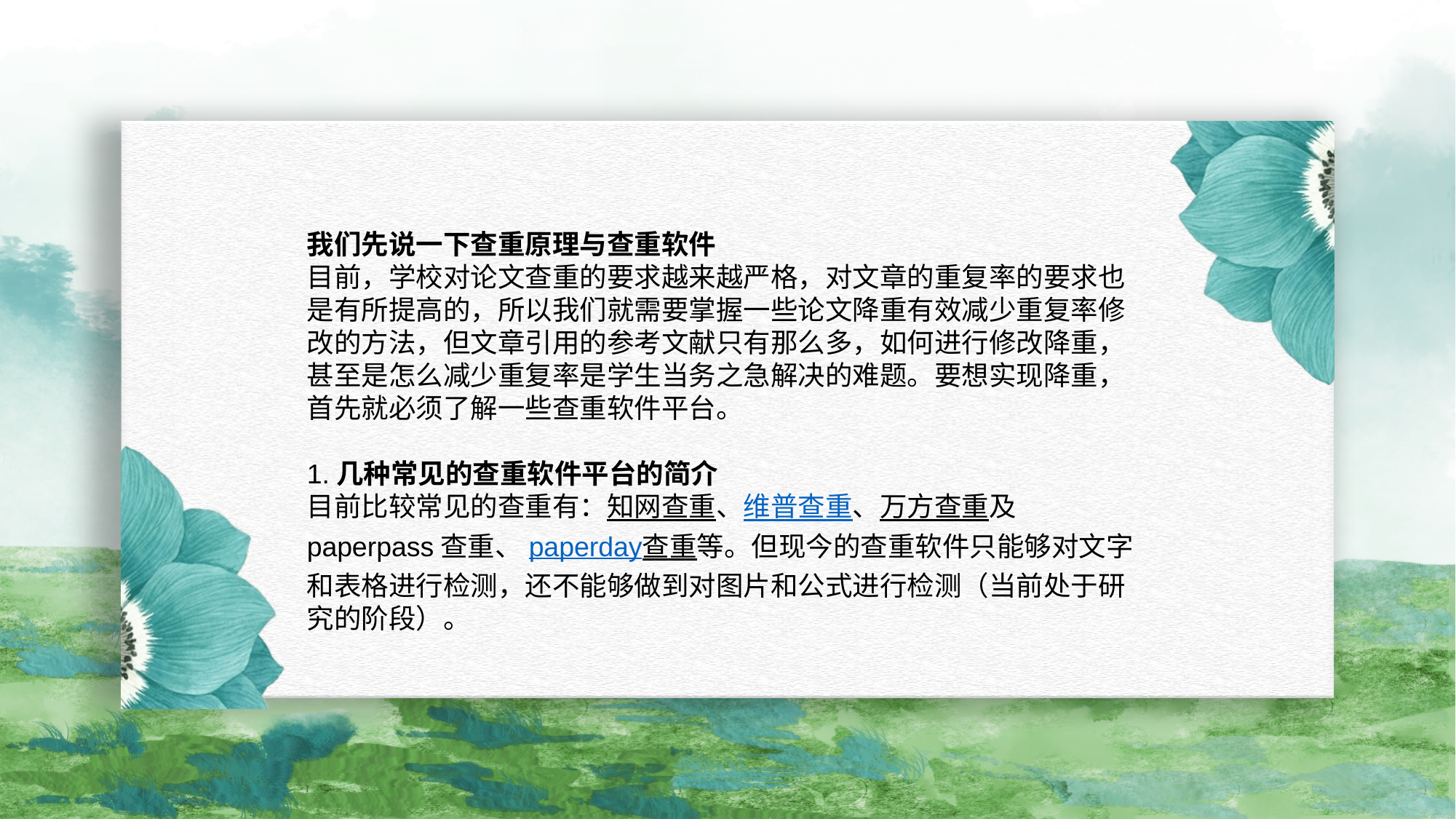

我们先说一下查重原理与查重软件
目前，学校对论文查重的要求越来越严格，对文章的重复率的要求也是有所提高的，所以我们就需要掌握一些论文降重有效减少重复率修改的方法，但文章引用的参考文献只有那么多，如何进行修改降重，甚至是怎么减少重复率是学生当务之急解决的难题。要想实现降重，首先就必须了解一些查重软件平台。

1.几种常见的查重软件平台的简介
目前比较常见的查重有：知网查重、维普查重、万方查重及paperpass查重、paperday查重等。但现今的查重软件只能够对文字和表格进行检测，还不能够做到对图片和公式进行检测（当前处于研究的阶段）。